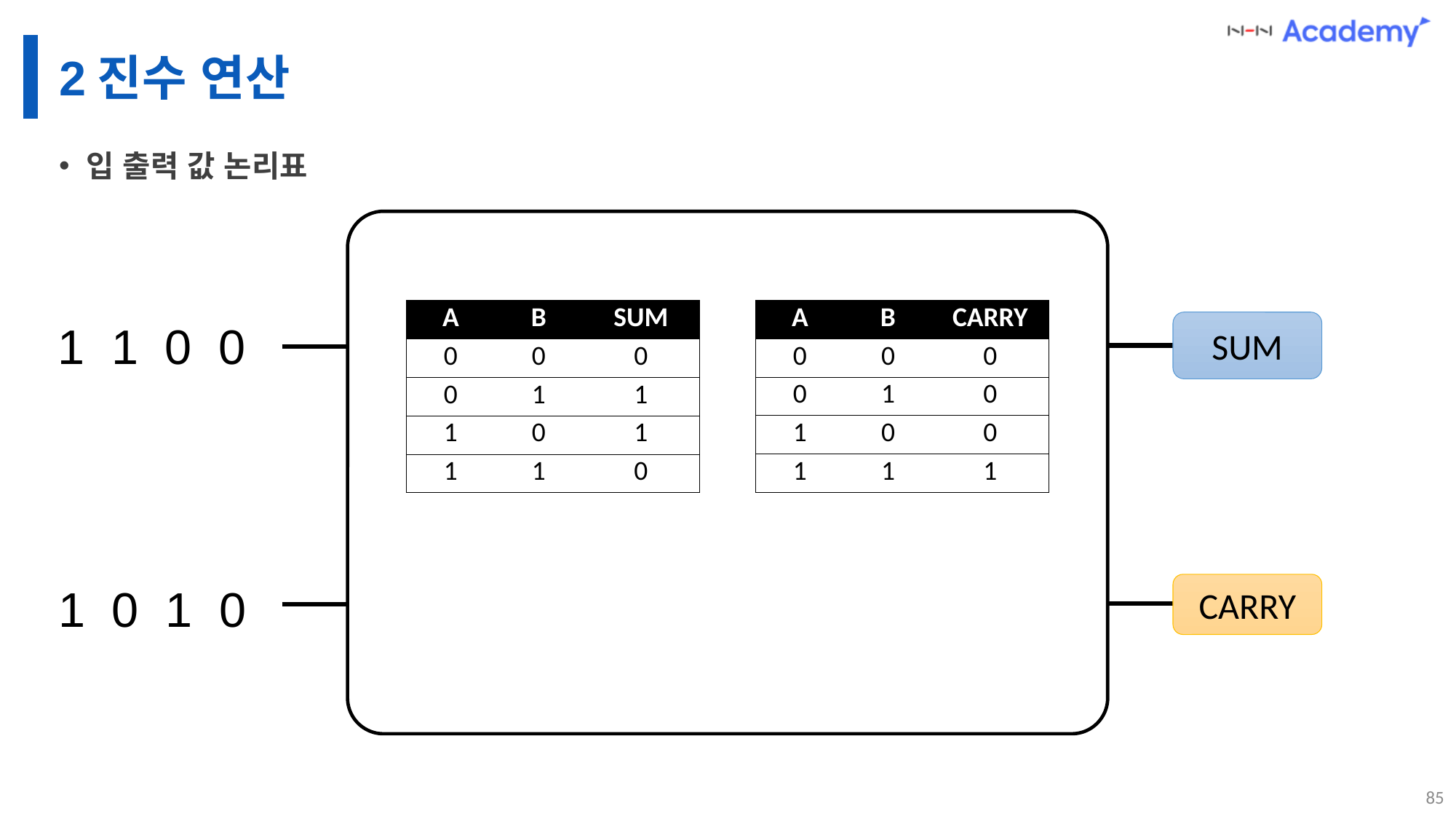

# 2진수 연산
입 출력 값 논리표

| A | B | CARRY |
| --- | --- | --- |
| 0 | 0 | 0 |
| 0 | 1 | 0 |
| 1 | 0 | 0 |
| 1 | 1 | 1 |
| A | B | SUM |
| --- | --- | --- |
| 0 | 0 | 0 |
| 0 | 1 | 1 |
| 1 | 0 | 1 |
| 1 | 1 | 0 |
1  1  0  0
SUM
1  0  1  0
CARRY
85